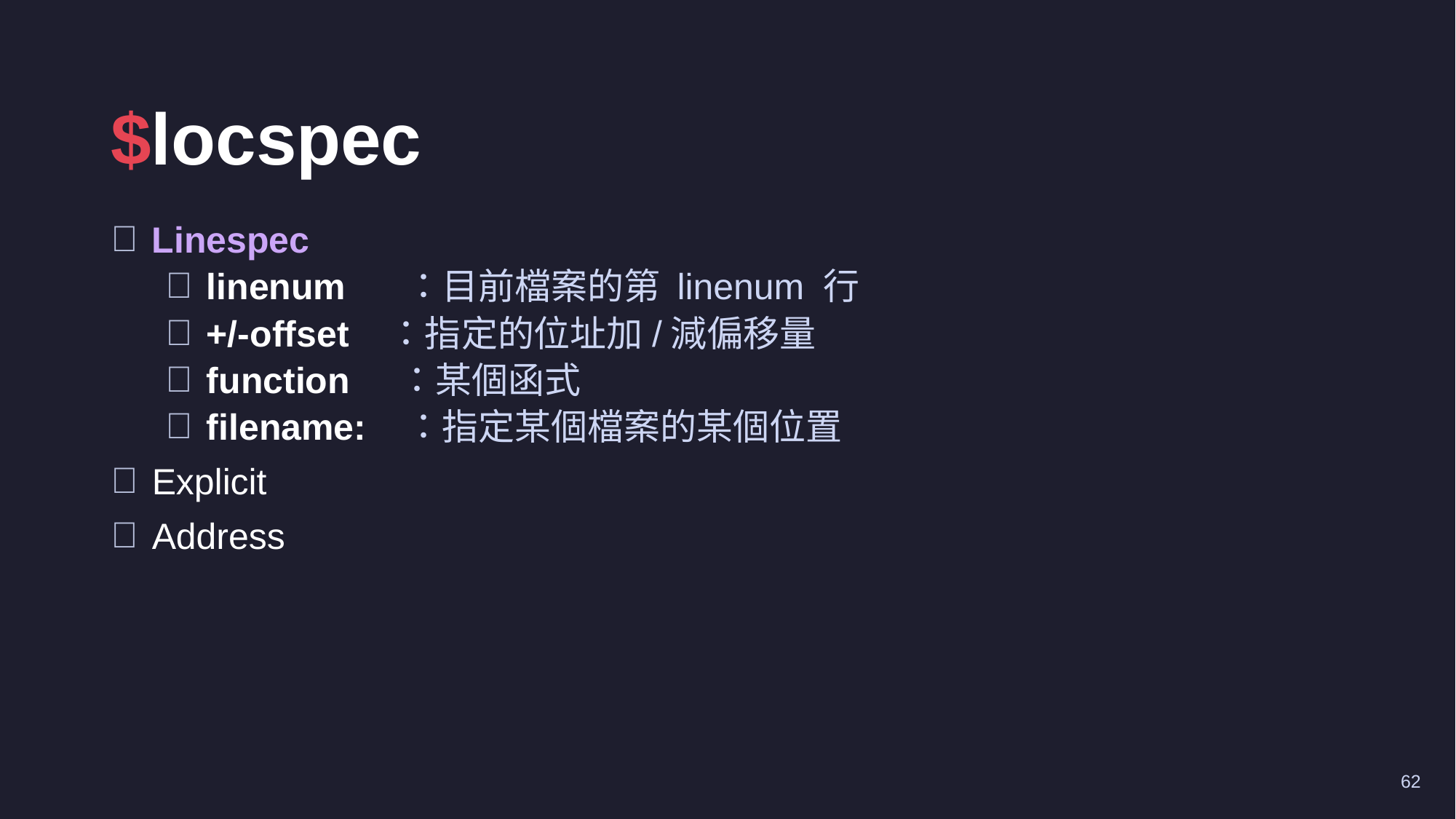

# $locspec
Linespec
linenum     ：目前檔案的第 linenum 行
+/-offset   ：指定的位址加/減偏移量
function    ：某個函式
filename:   ：指定某個檔案的某個位置
Explicit
Address
62